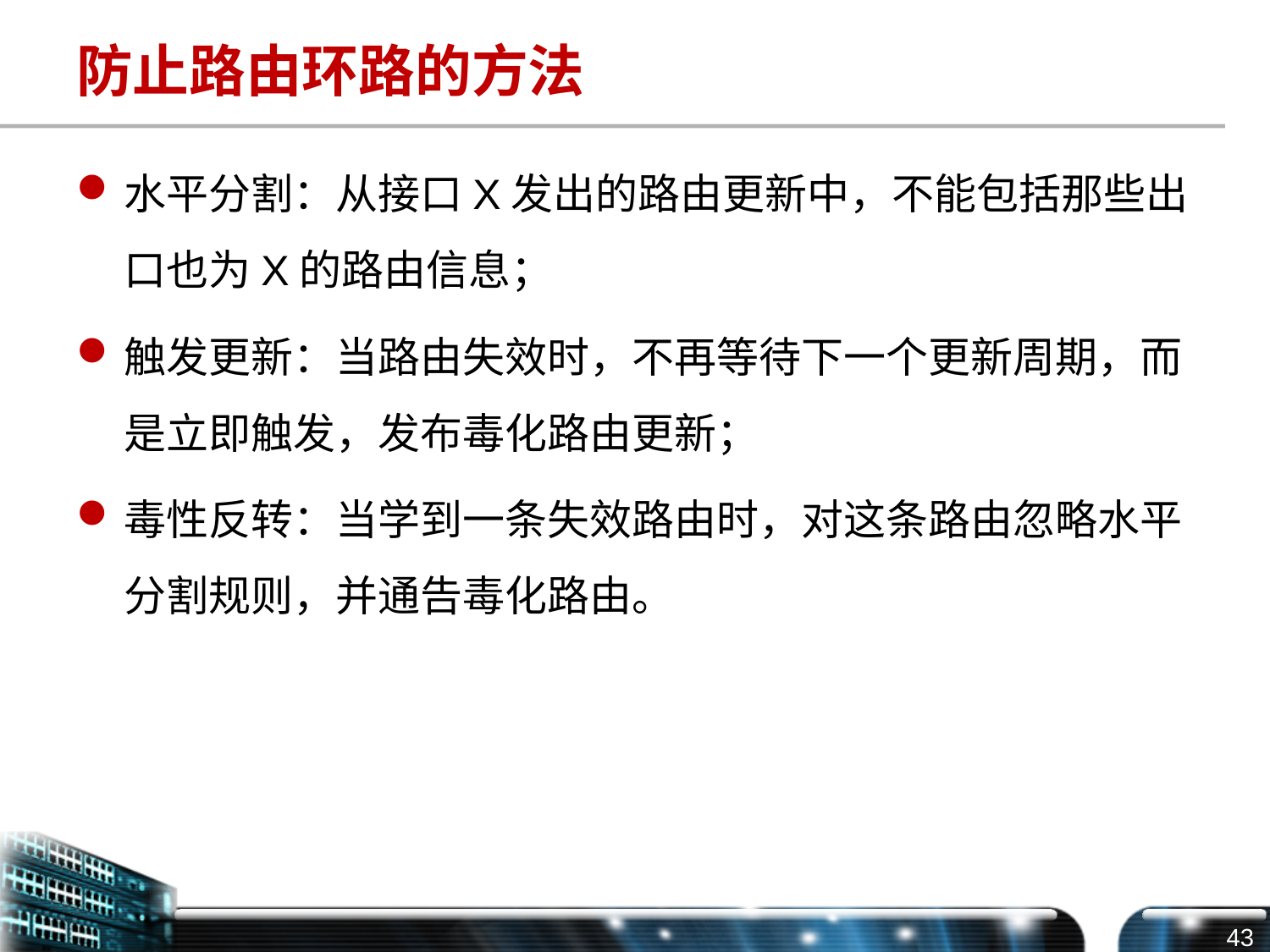

# 防止路由环路的方法
水平分割：从接口X发出的路由更新中，不能包括那些出口也为X的路由信息；
触发更新：当路由失效时，不再等待下一个更新周期，而是立即触发，发布毒化路由更新；
毒性反转：当学到一条失效路由时，对这条路由忽略水平分割规则，并通告毒化路由。